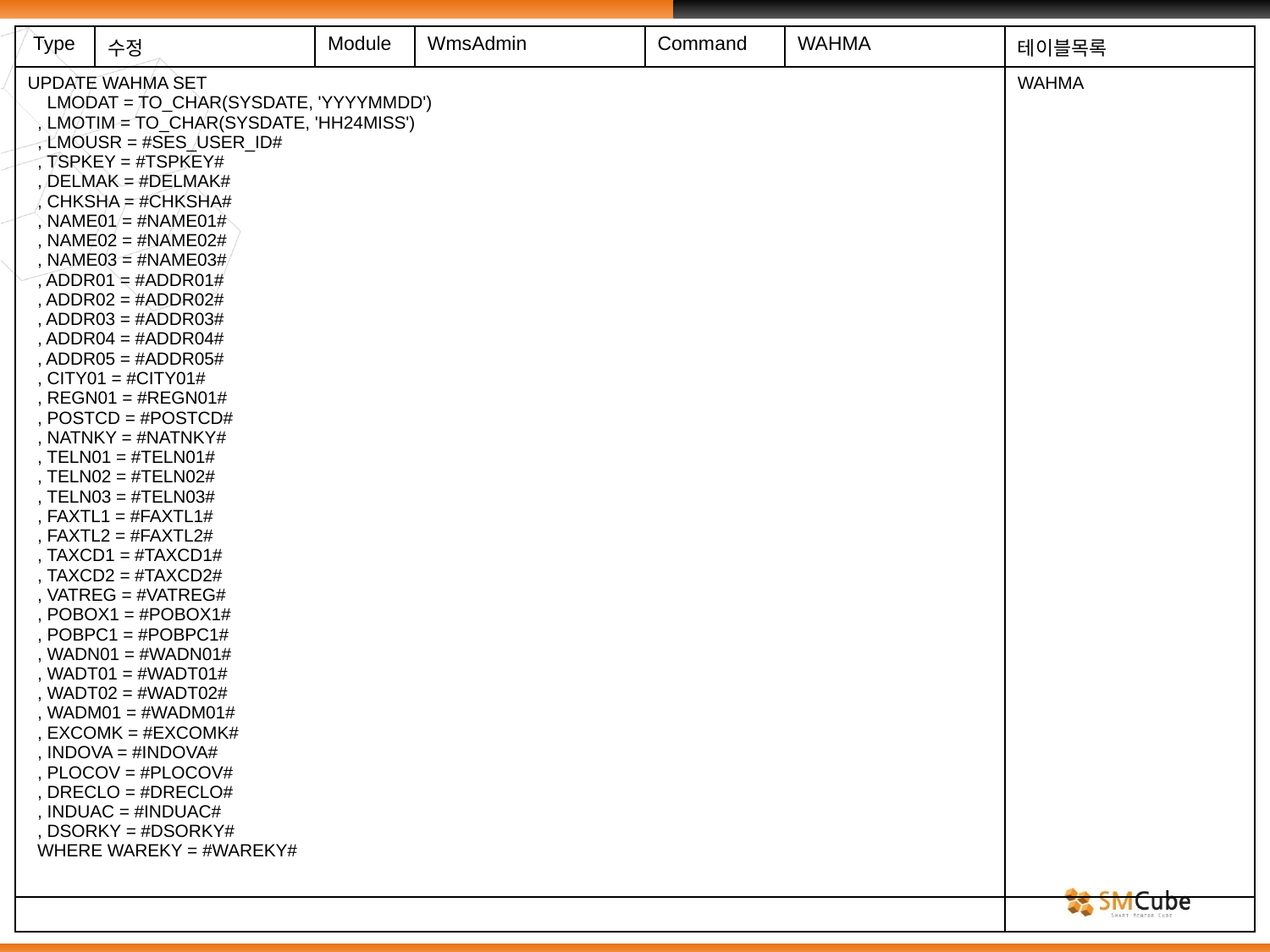

| Type | 수정 | Module | WmsAdmin | Command | WAHMA | 테이블목록 |
| --- | --- | --- | --- | --- | --- | --- |
| UPDATE WAHMA SET LMODAT = TO\_CHAR(SYSDATE, 'YYYYMMDD') , LMOTIM = TO\_CHAR(SYSDATE, 'HH24MISS') , LMOUSR = #SES\_USER\_ID# , TSPKEY = #TSPKEY# , DELMAK = #DELMAK# , CHKSHA = #CHKSHA# , NAME01 = #NAME01# , NAME02 = #NAME02# , NAME03 = #NAME03# , ADDR01 = #ADDR01# , ADDR02 = #ADDR02# , ADDR03 = #ADDR03# , ADDR04 = #ADDR04# , ADDR05 = #ADDR05# , CITY01 = #CITY01# , REGN01 = #REGN01# , POSTCD = #POSTCD# , NATNKY = #NATNKY# , TELN01 = #TELN01# , TELN02 = #TELN02# , TELN03 = #TELN03# , FAXTL1 = #FAXTL1# , FAXTL2 = #FAXTL2# , TAXCD1 = #TAXCD1# , TAXCD2 = #TAXCD2# , VATREG = #VATREG# , POBOX1 = #POBOX1# , POBPC1 = #POBPC1# , WADN01 = #WADN01# , WADT01 = #WADT01# , WADT02 = #WADT02# , WADM01 = #WADM01# , EXCOMK = #EXCOMK# , INDOVA = #INDOVA# , PLOCOV = #PLOCOV# , DRECLO = #DRECLO# , INDUAC = #INDUAC# , DSORKY = #DSORKY# WHERE WAREKY = #WAREKY# |  |  |  |  |  | WAHMA |
|  |  |  |  |  |  |  |